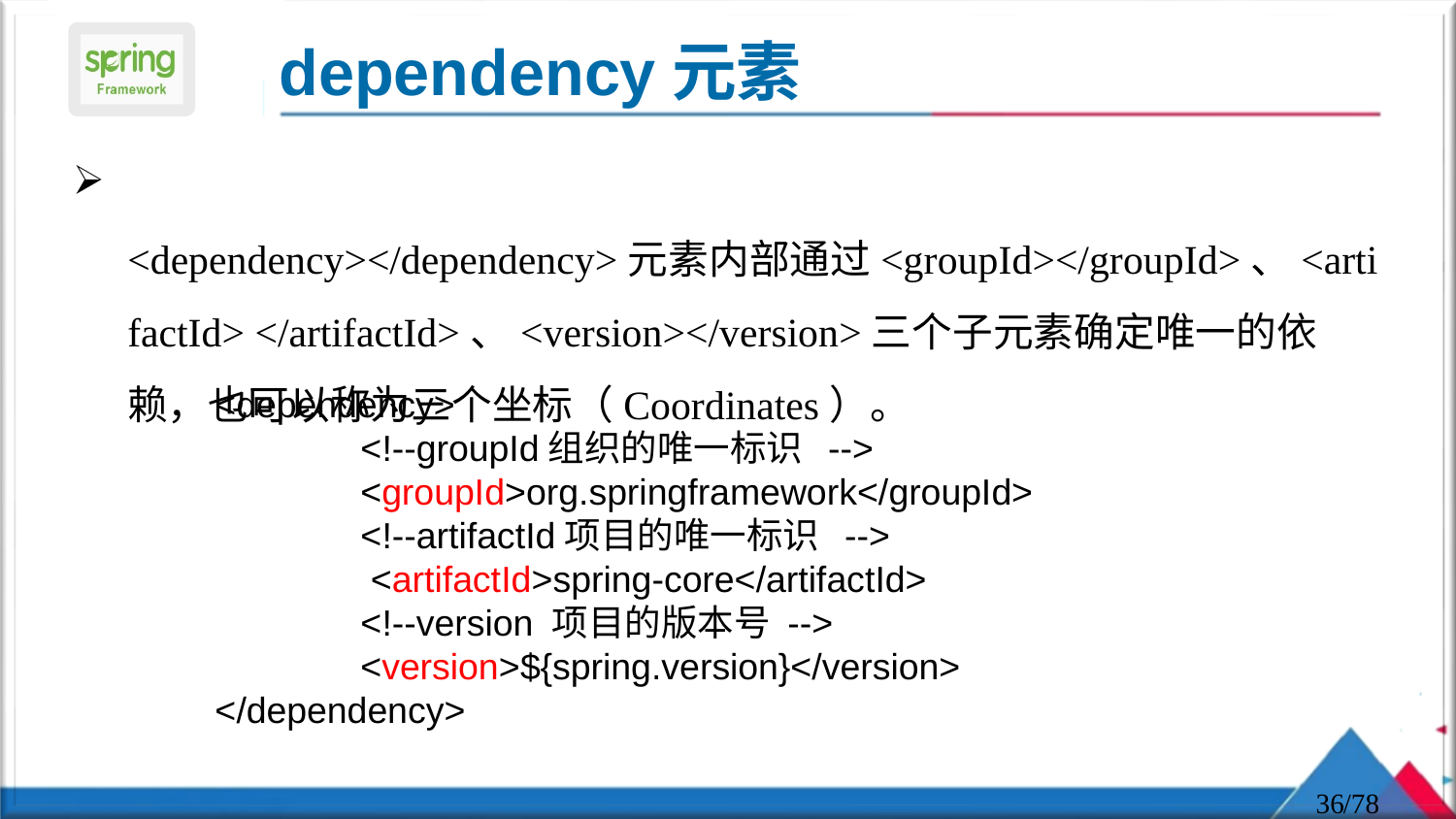

# dependency元素
 <dependency></dependency>元素内部通过<groupId></groupId>、<artifactId> </artifactId>、<version></version>三个子元素确定唯一的依赖，也可以称为三个坐标（Coordinates）。
<dependency>
	<!--groupId组织的唯一标识  -->
	<groupId>org.springframework</groupId>
	<!--artifactId项目的唯一标识  -->
    	 <artifactId>spring-core</artifactId>
     	<!--version 项目的版本号 -->
     	<version>${spring.version}</version>
</dependency>
36
/78